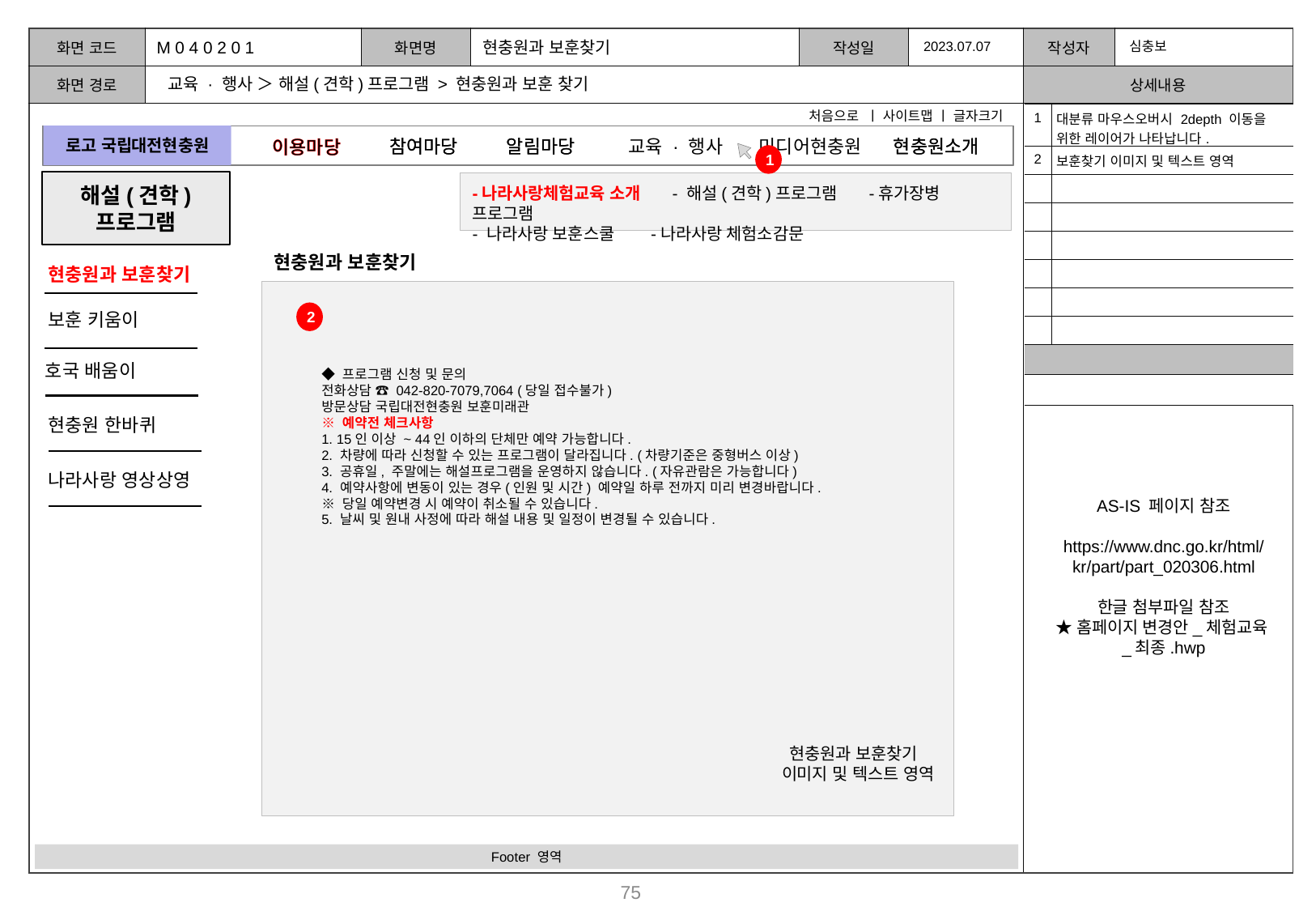

M 0 4 0 2 0 1
현충원과 보훈찾기
2023.07.07
심충보
교육 · 행사 ＞ 해설(견학)프로그램 > 현충원과 보훈 찾기
처음으로  ㅣ 사이트맵 ㅣ 글자크기
| 1 | 대분류 마우스오버시 2depth 이동을 위한 레이어가 나타납니다. |
| --- | --- |
| 2 | 보훈찾기 이미지 및 텍스트 영역 |
|  |  |
|  |  |
|  |  |
|  |  |
|  |  |
|  |  |
|  |  |
|  |  |
로고 국립대전현충원

참여마당
알림마당
교육 · 행사
현충원소개
이용마당

1
해설(견학)
프로그램

-나라사랑체험교육 소개      - 해설(견학)프로그램      -휴가장병 프로그램
- 나라사랑 보훈스쿨       -나라사랑 체험소감문
현충원과 보훈찾기
현충원과 보훈찾기

보훈 키움이
2
호국 배움이
◆ 프로그램 신청 및 문의
전화상담 ☎ 042-820-7079,7064 (당일 접수불가)
방문상담 국립대전현충원 보훈미래관
※ 예약전 체크사항
1. 15인 이상 ~ 44인 이하의 단체만 예약 가능합니다.
2. 차량에 따라 신청할 수 있는 프로그램이 달라집니다. (차량기준은 중형버스 이상)
3. 공휴일, 주말에는 해설프로그램을 운영하지 않습니다. (자유관람은 가능합니다)
4. 예약사항에 변동이 있는 경우(인원 및 시간) 예약일 하루 전까지 미리 변경바랍니다.
※ 당일 예약변경 시 예약이 취소될 수 있습니다.
5. 날씨 및 원내 사정에 따라 해설 내용 및 일정이 변경될 수 있습니다.

현충원 한바퀴
나라사랑 영상상영
AS-IS 페이지 참조

https://www.dnc.go.kr/html/kr/part/part_020306.html

한글 첨부파일 참조
★홈페이지 변경안_체험교육_최종.hwp

현충원과 보훈찾기
 이미지 및 텍스트 영역
Footer 영역